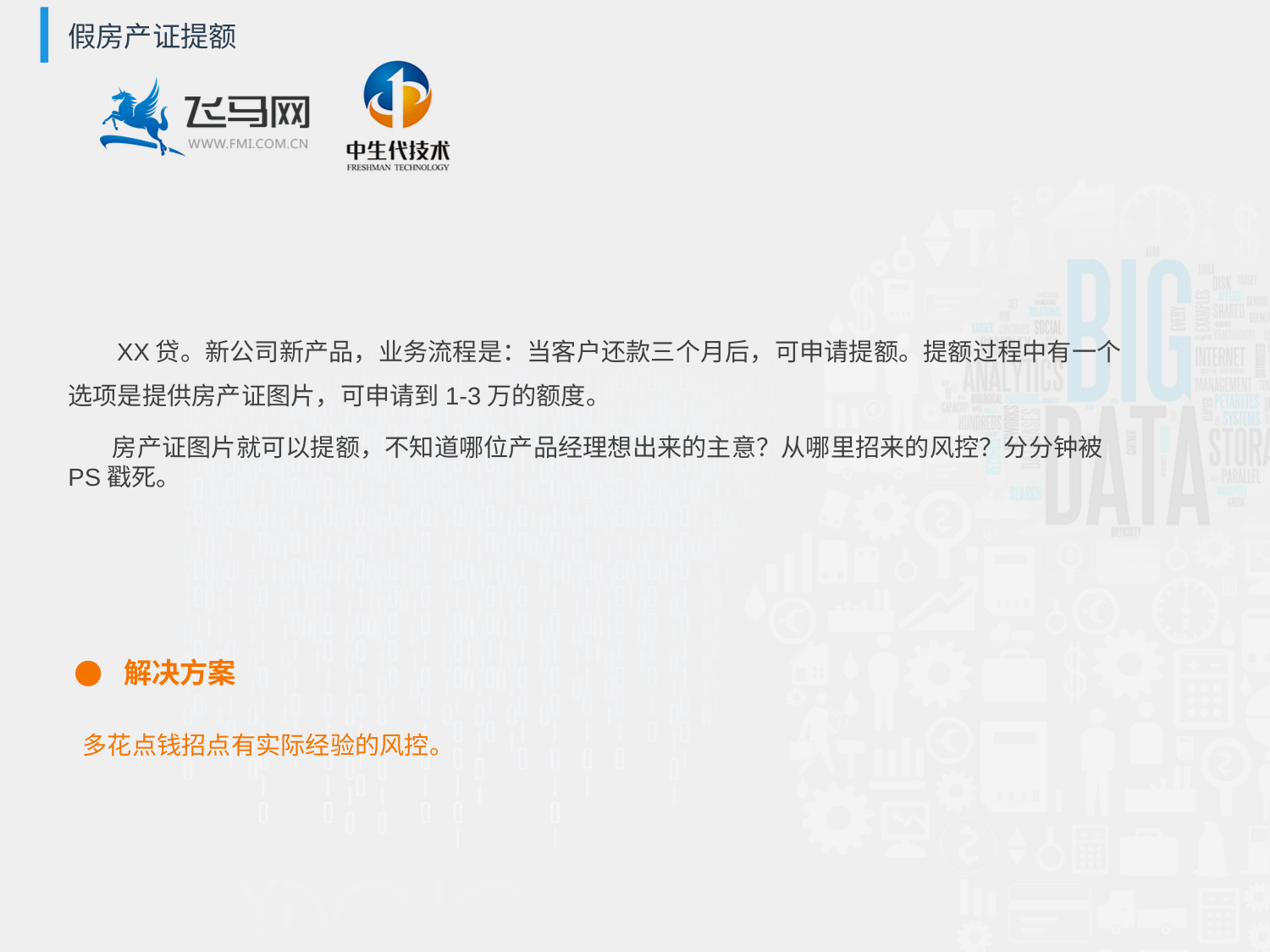

假房产证提额
       XX贷。新公司新产品，业务流程是：当客户还款三个月后，可申请提额。提额过程中有一个选项是提供房产证图片，可申请到1-3万的额度。
       房产证图片就可以提额，不知道哪位产品经理想出来的主意？从哪里招来的风控？分分钟被PS戳死。
解决方案

 多花点钱招点有实际经验的风控。